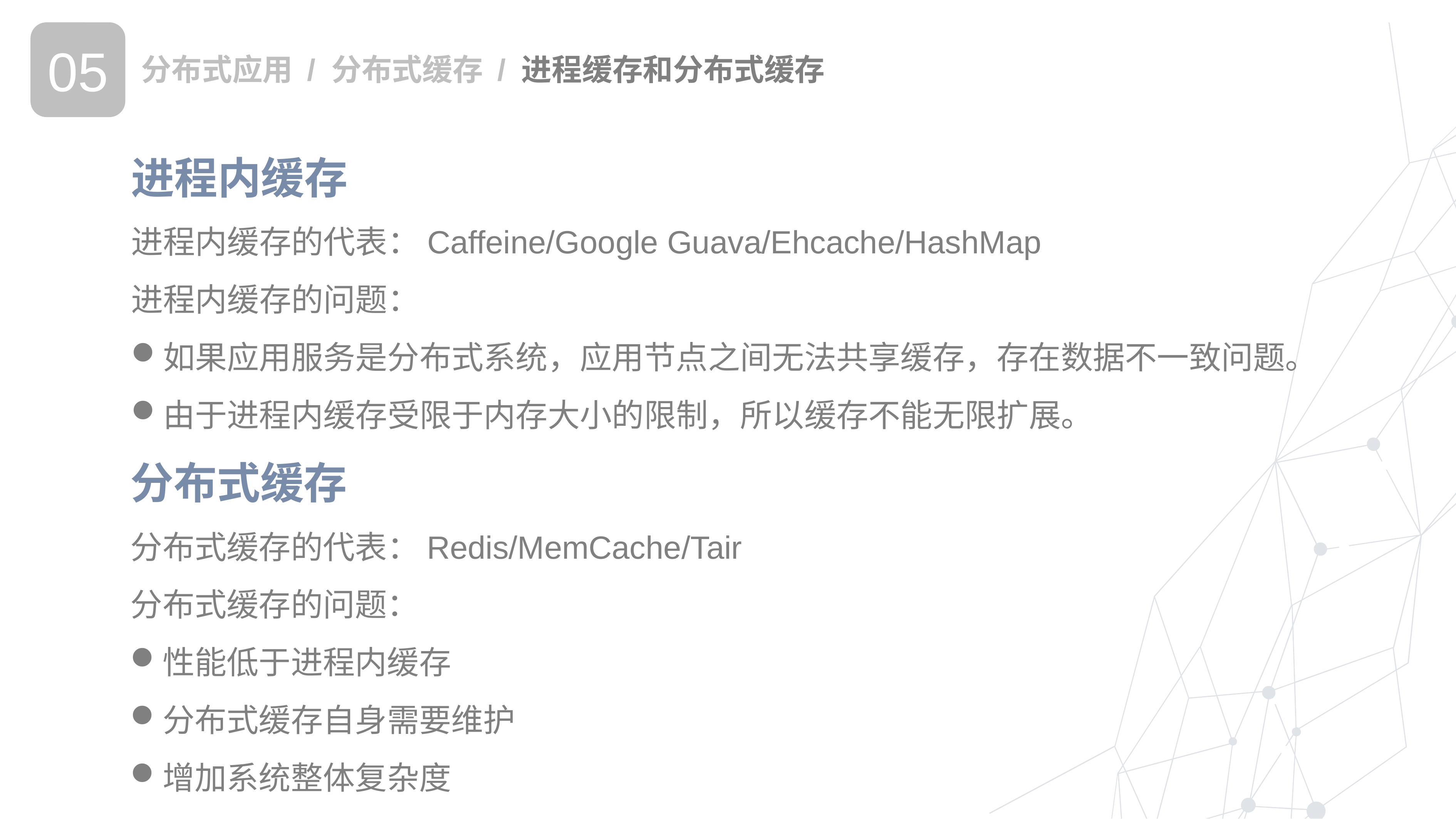

05
分布式应用 / 分布式缓存 / 进程缓存和分布式缓存
进程内缓存
进程内缓存的代表：Caffeine/Google Guava/Ehcache/HashMap
进程内缓存的问题：
如果应用服务是分布式系统，应用节点之间无法共享缓存，存在数据不一致问题。
由于进程内缓存受限于内存大小的限制，所以缓存不能无限扩展。

分布式缓存
分布式缓存的代表：Redis/MemCache/Tair
分布式缓存的问题：
性能低于进程内缓存
分布式缓存自身需要维护
增加系统整体复杂度